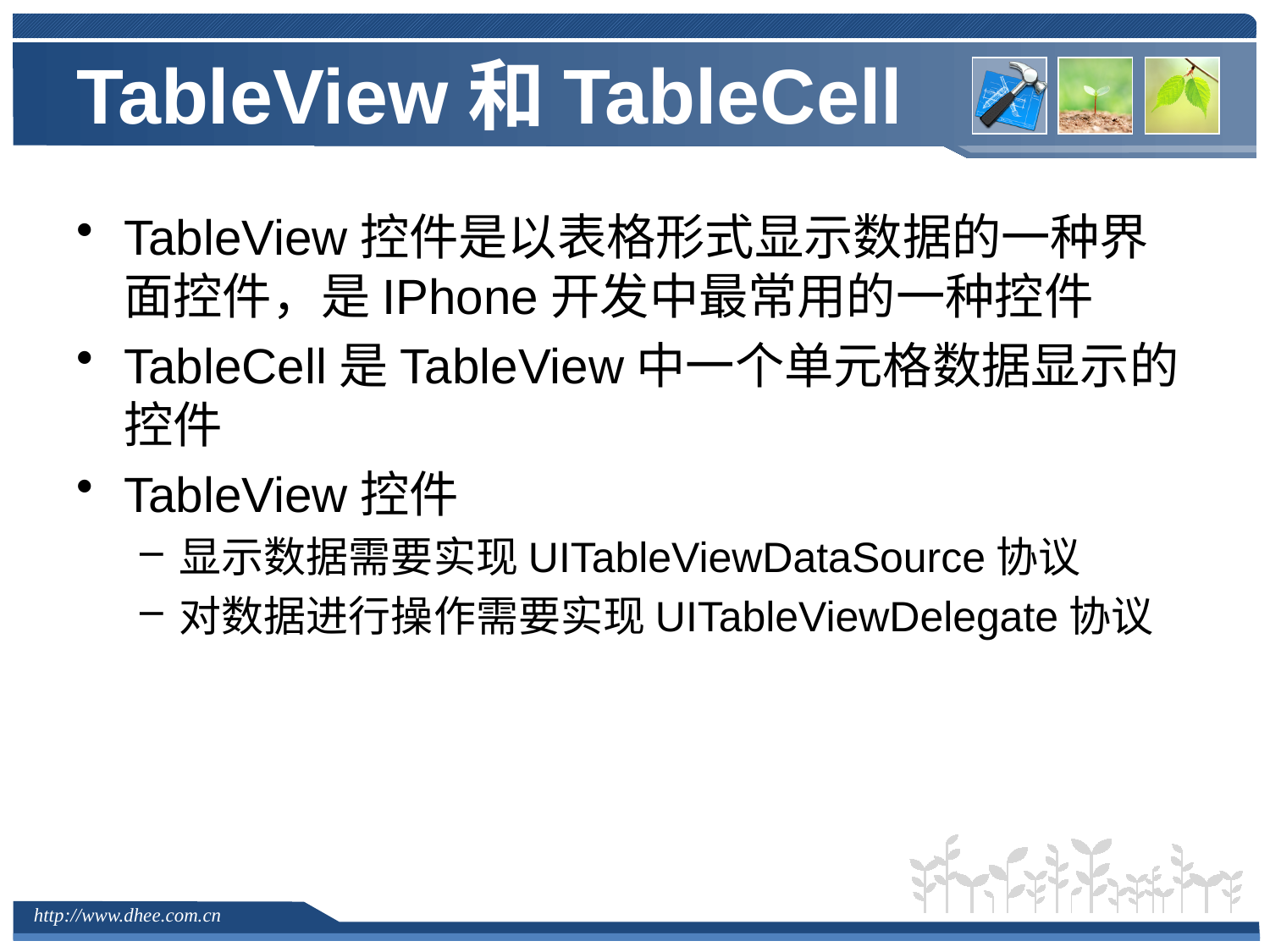

# TableView和TableCell
TableView控件是以表格形式显示数据的一种界面控件，是IPhone开发中最常用的一种控件
TableCell是TableView中一个单元格数据显示的控件
TableView控件
显示数据需要实现UITableViewDataSource协议
对数据进行操作需要实现UITableViewDelegate协议